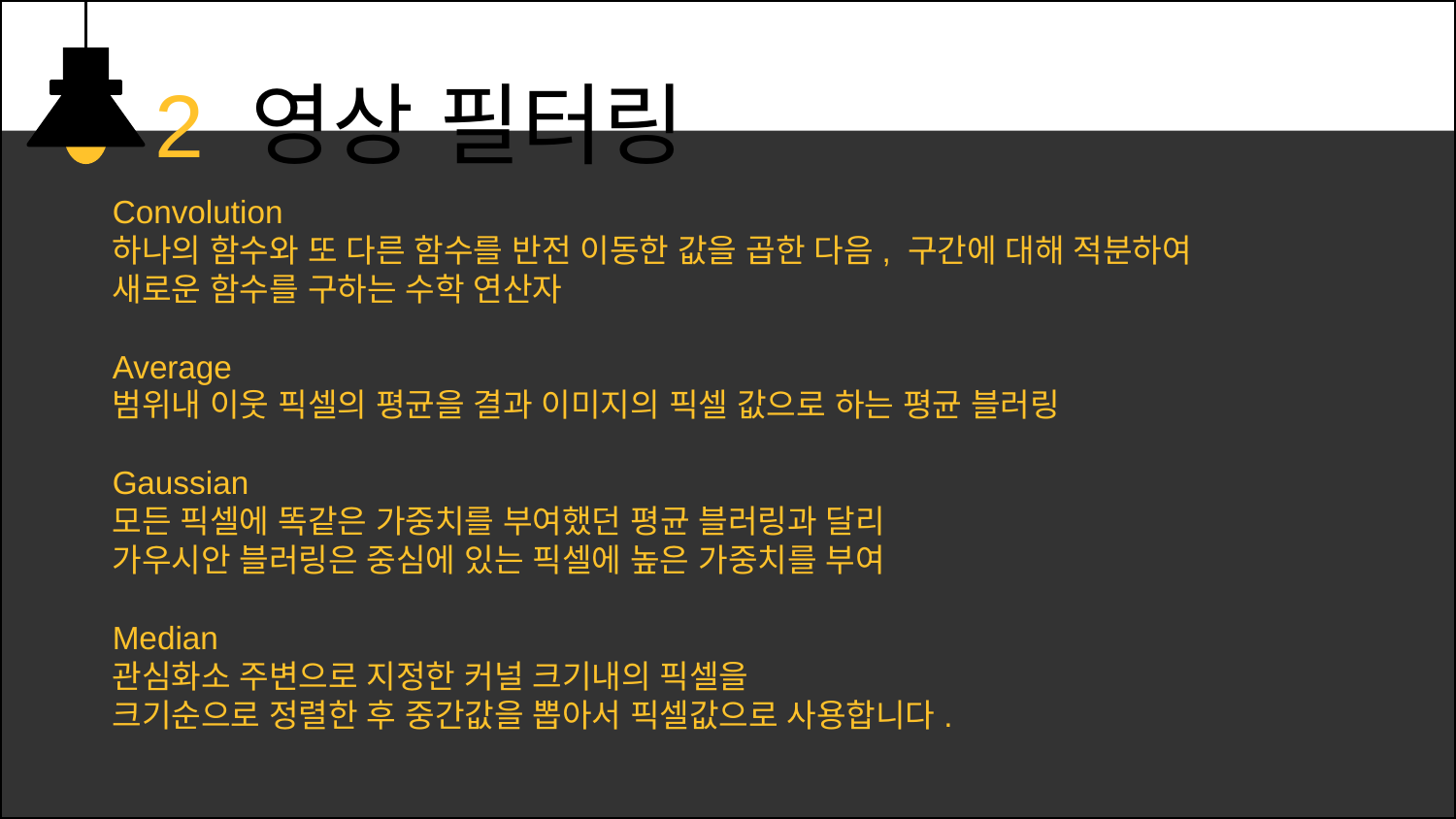

2 영상 필터링
Convolution
하나의 함수와 또 다른 함수를 반전 이동한 값을 곱한 다음, 구간에 대해 적분하여
새로운 함수를 구하는 수학 연산자

Average
범위내 이웃 픽셀의 평균을 결과 이미지의 픽셀 값으로 하는 평균 블러링

Gaussian
모든 픽셀에 똑같은 가중치를 부여했던 평균 블러링과 달리
가우시안 블러링은 중심에 있는 픽셀에 높은 가중치를 부여

Median
관심화소 주변으로 지정한 커널 크기내의 픽셀을
크기순으로 정렬한 후 중간값을 뽑아서 픽셀값으로 사용합니다.